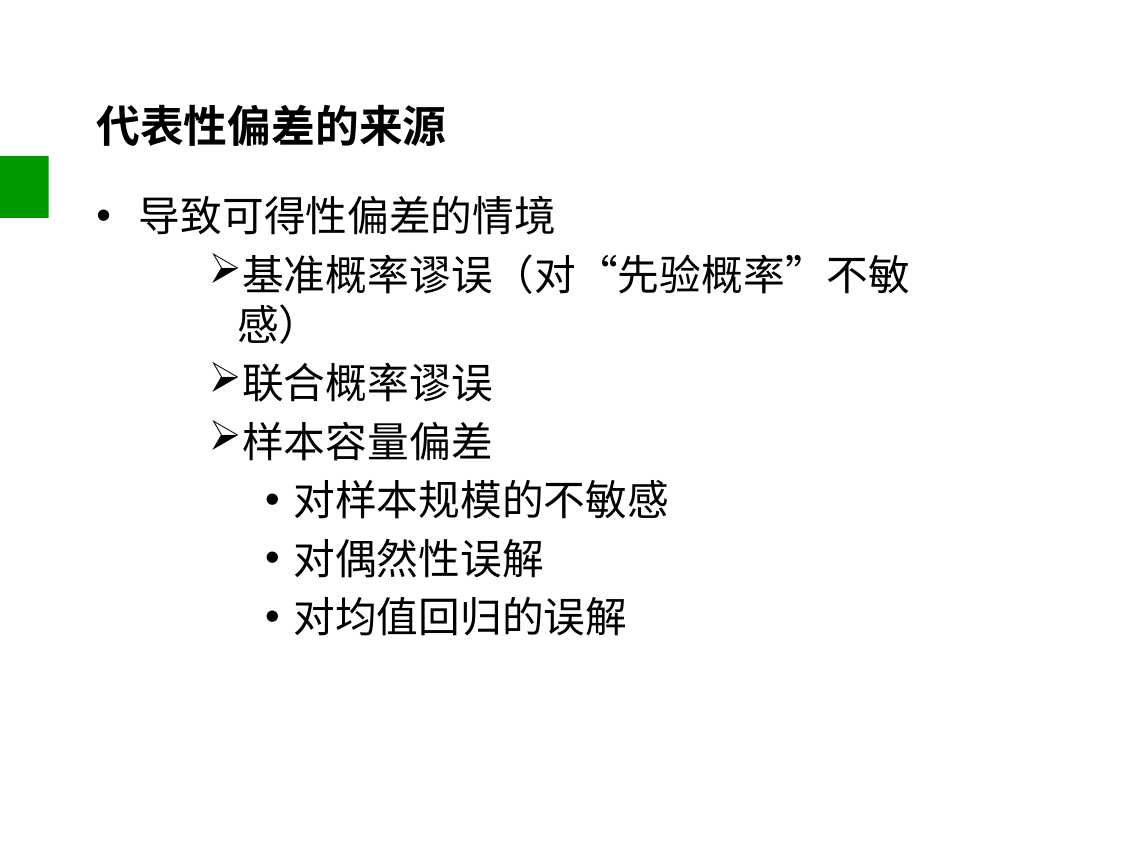

# 代表性偏差的来源

导致可得性偏差的情境
基准概率谬误（对“先验概率”不敏感）
联合概率谬误
样本容量偏差
对样本规模的不敏感
对偶然性误解
对均值回归的误解
20